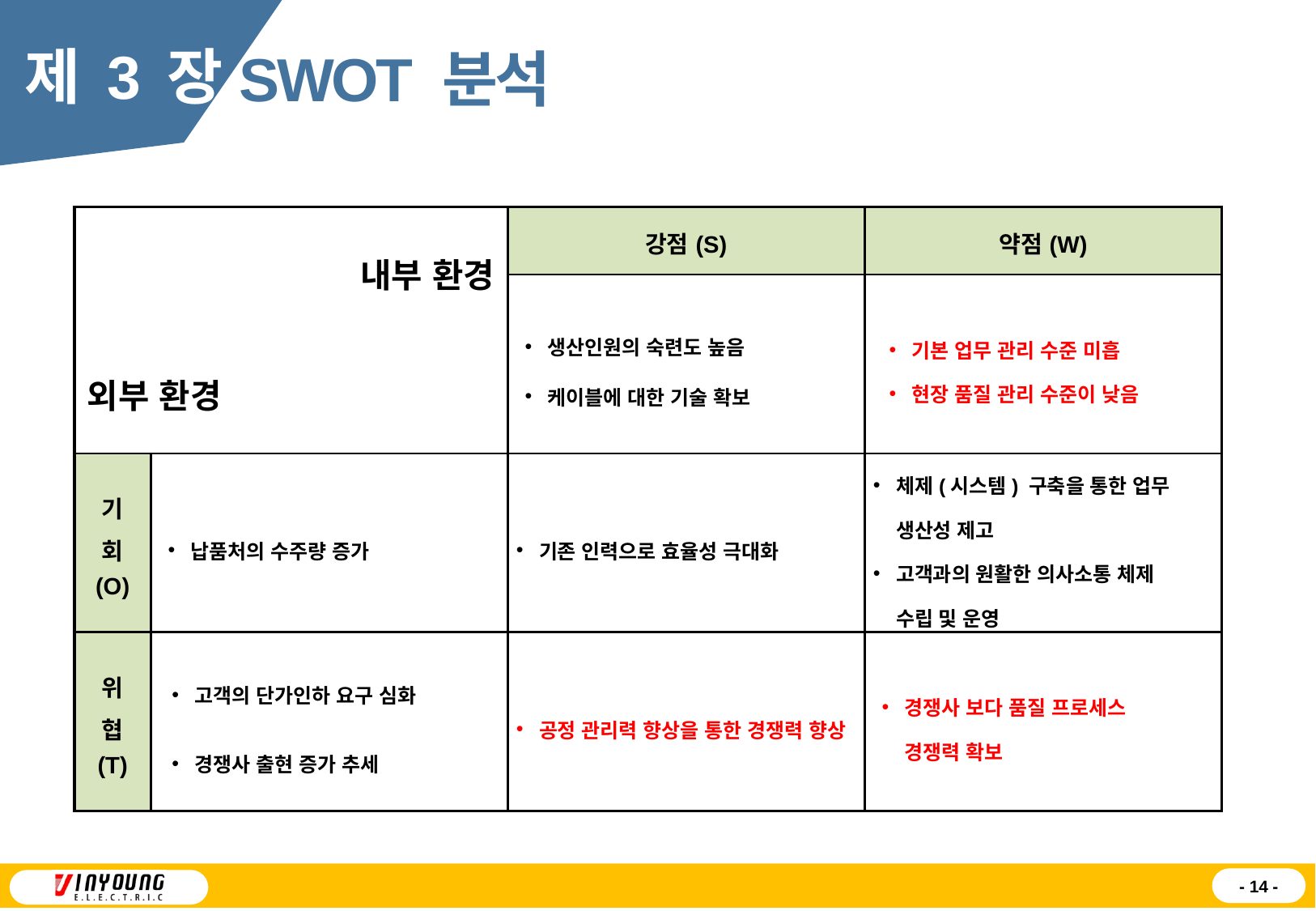

제 3 장
SWOT 분석
| 내부 환경 외부 환경 |  | 강점(S) | 약점(W) |
| --- | --- | --- | --- |
|  |  | 생산인원의 숙련도 높음 케이블에 대한 기술 확보 | 기본 업무 관리 수준 미흡 현장 품질 관리 수준이 낮음 |
| 기 회 (O) | 납품처의 수주량 증가 | 기존 인력으로 효율성 극대화 | 체제(시스템) 구축을 통한 업무 생산성 제고 고객과의 원활한 의사소통 체제 수립 및 운영 |
| 위 협 (T) | 고객의 단가인하 요구 심화 경쟁사 출현 증가 추세 | 공정 관리력 향상을 통한 경쟁력 향상 | 경쟁사 보다 품질 프로세스 경쟁력 확보 |